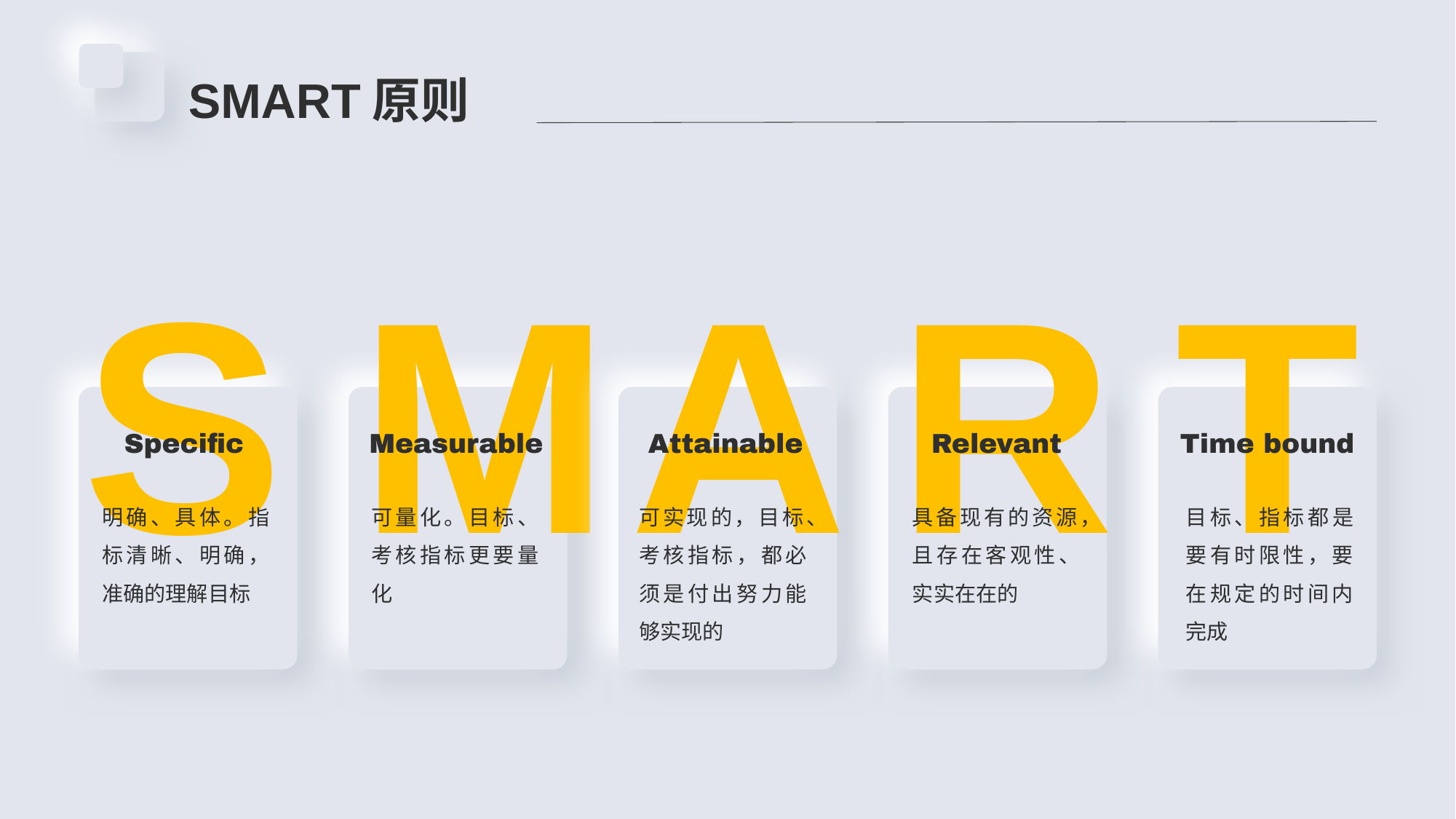

S

Specific
明确、具体。指标清晰、明确，准确的理解目标
M

Measurable
可量化。目标、考核指标更要量化
A

Attainable
可实现的，目标、考核指标，都必须是付出努力能够实现的
R

Relevant
具备现有的资源，且存在客观性、实实在在的
T

Time bound
目标、指标都是要有时限性，要在规定的时间内完成
SMART原则